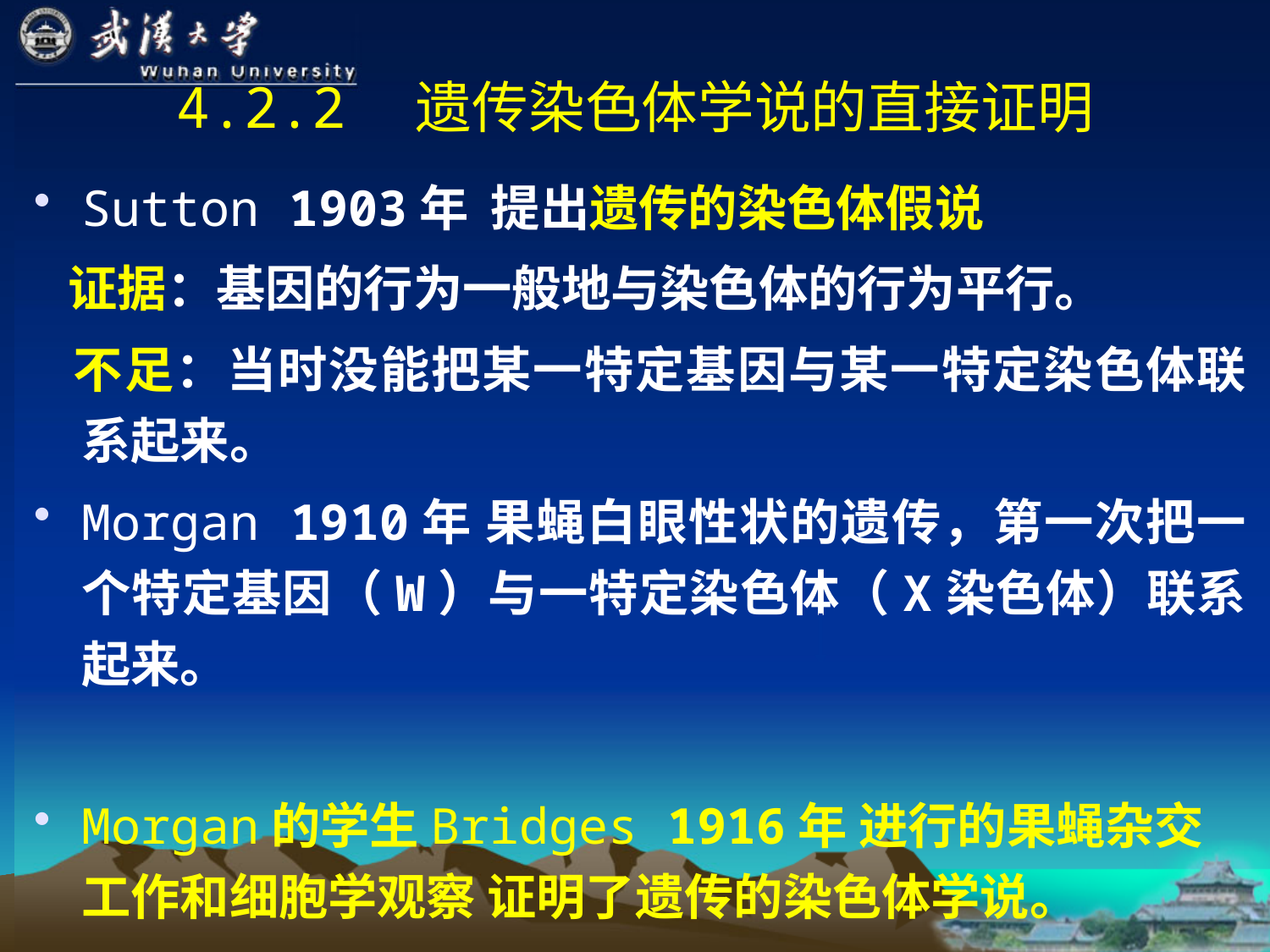

4.2.2　遗传染色体学说的直接证明
Sutton 1903年  提出遗传的染色体假说
  证据：基因的行为一般地与染色体的行为平行。
  不足：当时没能把某一特定基因与某一特定染色体联系起来。
Morgan 1910年 果蝇白眼性状的遗传，第一次把一个特定基因（W）与一特定染色体（X染色体）联系起来。

Morgan的学生Bridges 1916年 进行的果蝇杂交工作和细胞学观察 证明了遗传的染色体学说。